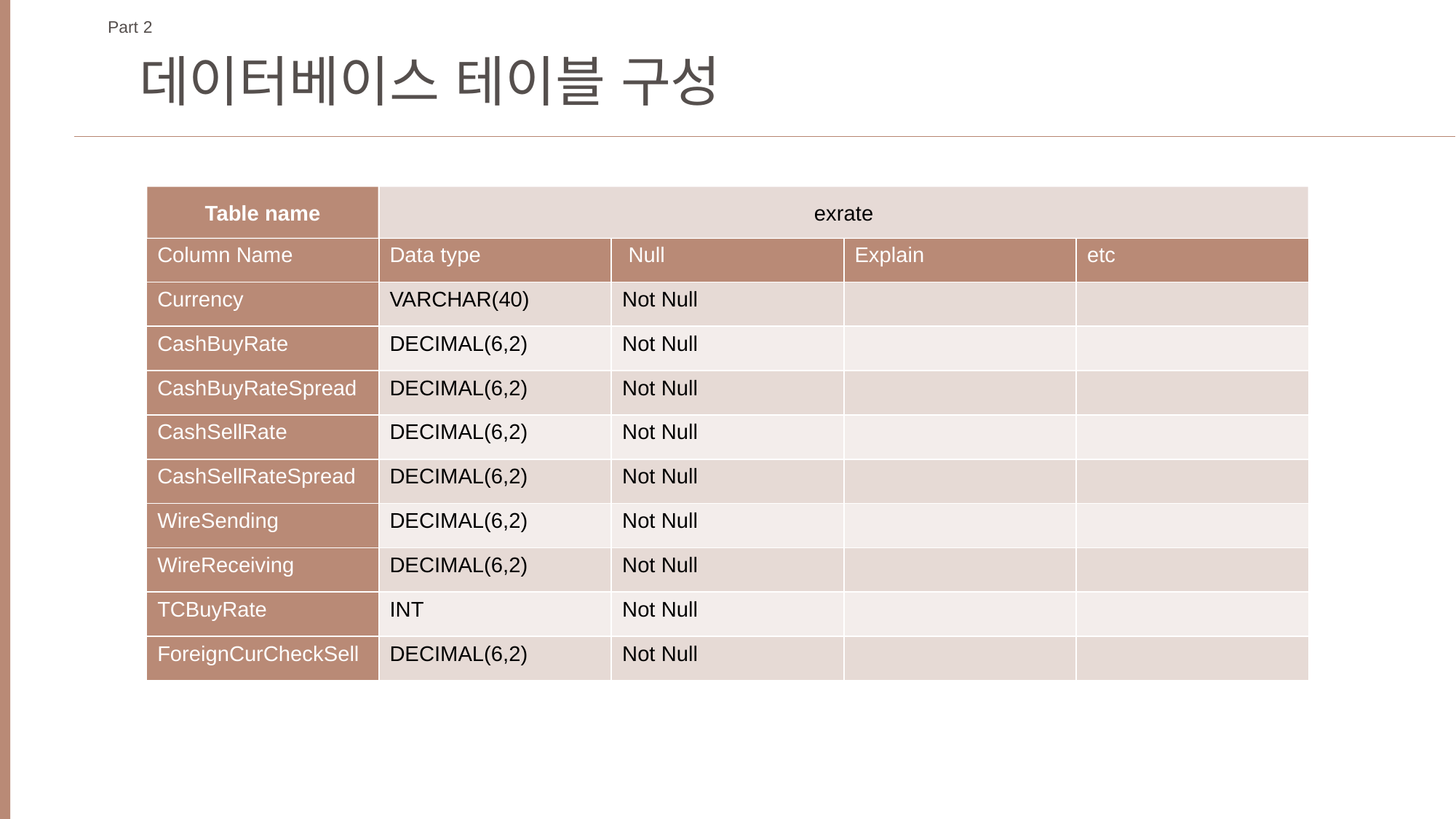

Part 2
데이터베이스 테이블 구성
Table name
exrate
| Column Name | Data type | Null | Explain | etc |
| --- | --- | --- | --- | --- |
| Currency | VARCHAR(40) | Not Null |  |  |
| CashBuyRate | DECIMAL(6,2) | Not Null |  |  |
| CashBuyRateSpread | DECIMAL(6,2) | Not Null |  |  |
| CashSellRate | DECIMAL(6,2) | Not Null |  |  |
| CashSellRateSpread | DECIMAL(6,2) | Not Null |  |  |
| WireSending | DECIMAL(6,2) | Not Null |  |  |
| WireReceiving | DECIMAL(6,2) | Not Null |  |  |
| TCBuyRate | INT | Not Null |  |  |
| ForeignCurCheckSell | DECIMAL(6,2) | Not Null |  |  |